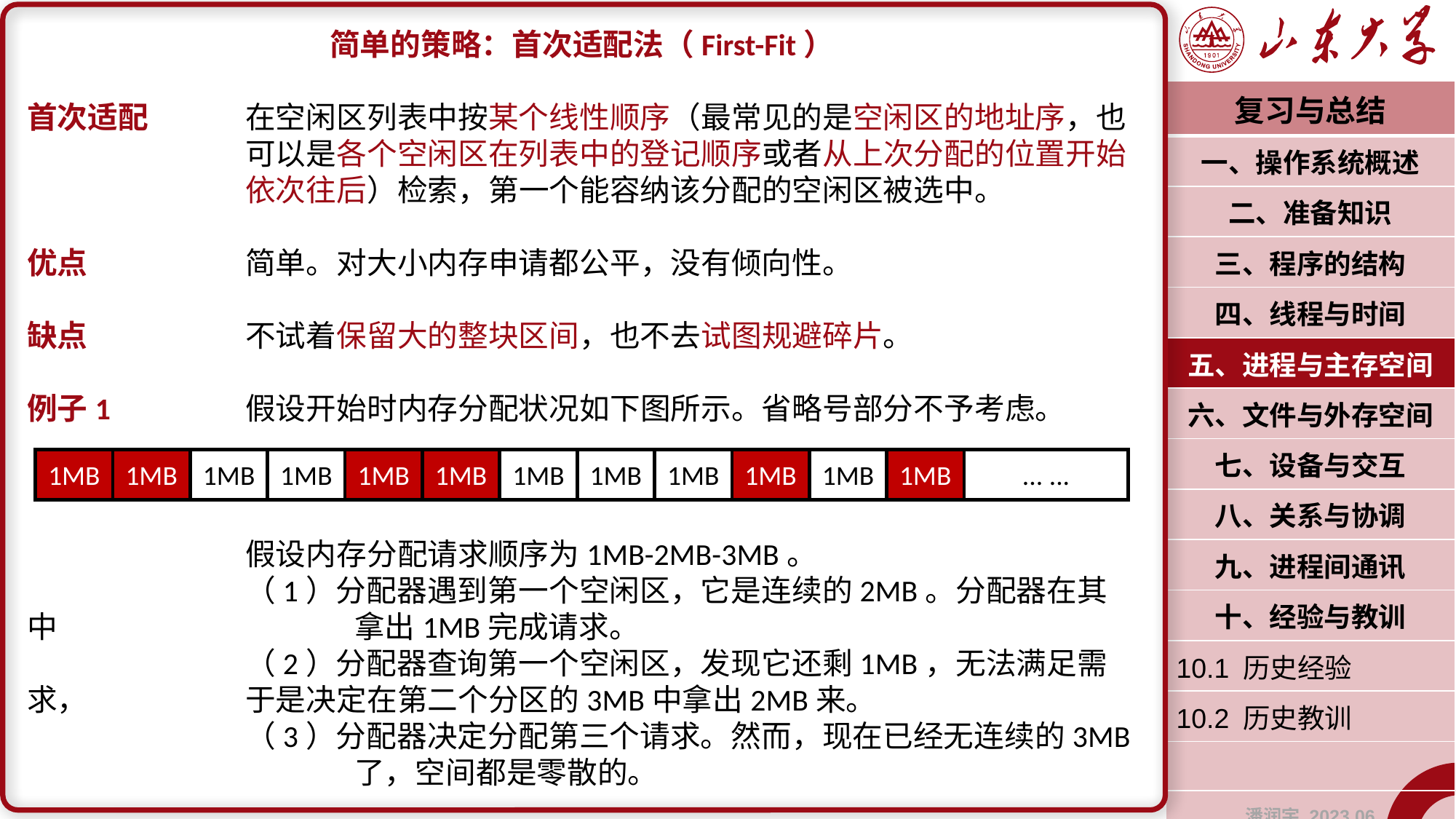

简单的策略：首次适配法（First-Fit）

首次适配	在空闲区列表中按某个线性顺序（最常见的是空闲区的地址序，也		可以是各个空闲区在列表中的登记顺序或者从上次分配的位置开始		依次往后）检索，第一个能容纳该分配的空闲区被选中。

优点		简单。对大小内存申请都公平，没有倾向性。

缺点		不试着保留大的整块区间，也不去试图规避碎片。

例子1		假设开始时内存分配状况如下图所示。省略号部分不予考虑。

		假设内存分配请求顺序为1MB-2MB-3MB。
		（1）分配器遇到第一个空闲区，它是连续的2MB。分配器在其中			拿出1MB完成请求。
		（2）分配器查询第一个空闲区，发现它还剩1MB，无法满足需求，		于是决定在第二个分区的3MB中拿出2MB来。
		（3）分配器决定分配第三个请求。然而，现在已经无连续的3MB			了，空间都是零散的。
| 复习与总结 |
| --- |
| 一、操作系统概述 |
| 二、准备知识 |
| 三、程序的结构 |
| 四、线程与时间 |
| 五、进程与主存空间 |
| 六、文件与外存空间 |
| 七、设备与交互 |
| 八、关系与协调 |
| 九、进程间通讯 |
| 十、经验与教训 |
| 10.1 历史经验 |
| 10.2 历史教训 |
|  |
| 潘润宇 2023.06 |
1MB
1MB
1MB
1MB
1MB
1MB
1MB
1MB
1MB
1MB
1MB
1MB
... ...